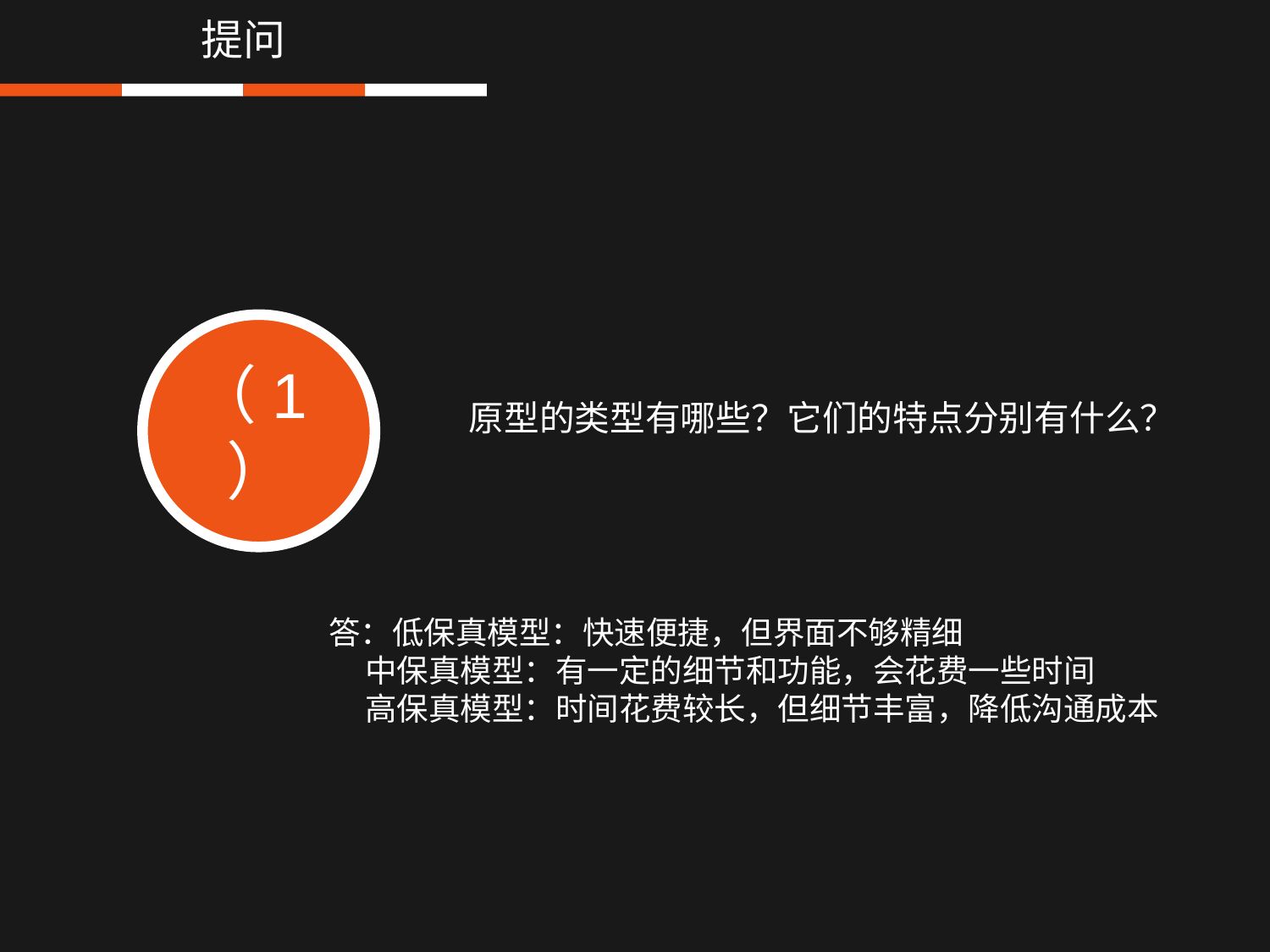

提问

（1）
原型的类型有哪些？它们的特点分别有什么？
答：低保真模型：快速便捷，但界面不够精细
    中保真模型：有一定的细节和功能，会花费一些时间
    高保真模型：时间花费较长，但细节丰富，降低沟通成本